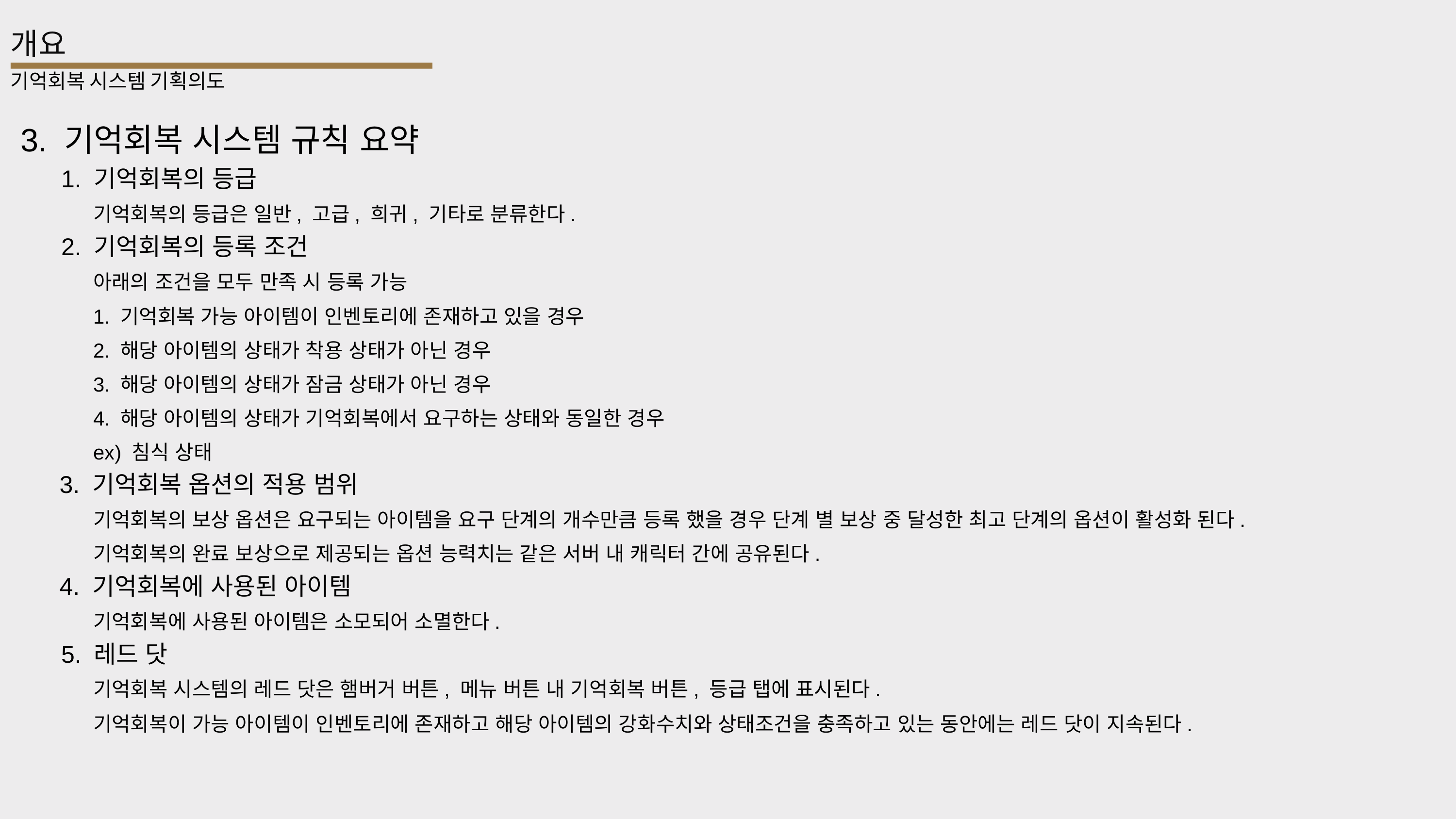

개요
기억회복 시스템 기획의도

3. 기억회복 시스템 규칙 요약
      1. 기억회복의 등급
	기억회복의 등급은 일반, 고급, 희귀, 기타로 분류한다.
      2. 기억회복의 등록 조건
	아래의 조건을 모두 만족 시 등록 가능
	1. 기억회복 가능 아이템이 인벤토리에 존재하고 있을 경우
	2. 해당 아이템의 상태가 착용 상태가 아닌 경우
	3. 해당 아이템의 상태가 잠금 상태가 아닌 경우
	4. 해당 아이템의 상태가 기억회복에서 요구하는 상태와 동일한 경우
	ex) 침식 상태
       3. 기억회복 옵션의 적용 범위
	기억회복의 보상 옵션은 요구되는 아이템을 요구 단계의 개수만큼 등록 했을 경우 단계 별 보상 중 달성한 최고 단계의 옵션이 활성화 된다.
	기억회복의 완료 보상으로 제공되는 옵션 능력치는 같은 서버 내 캐릭터 간에 공유된다.
       4. 기억회복에 사용된 아이템
	기억회복에 사용된 아이템은 소모되어 소멸한다.
      5. 레드 닷
	기억회복 시스템의 레드 닷은 햄버거 버튼, 메뉴 버튼 내 기억회복 버튼, 등급 탭에 표시된다.
	기억회복이 가능 아이템이 인벤토리에 존재하고 해당 아이템의 강화수치와 상태조건을 충족하고 있는 동안에는 레드 닷이 지속된다.